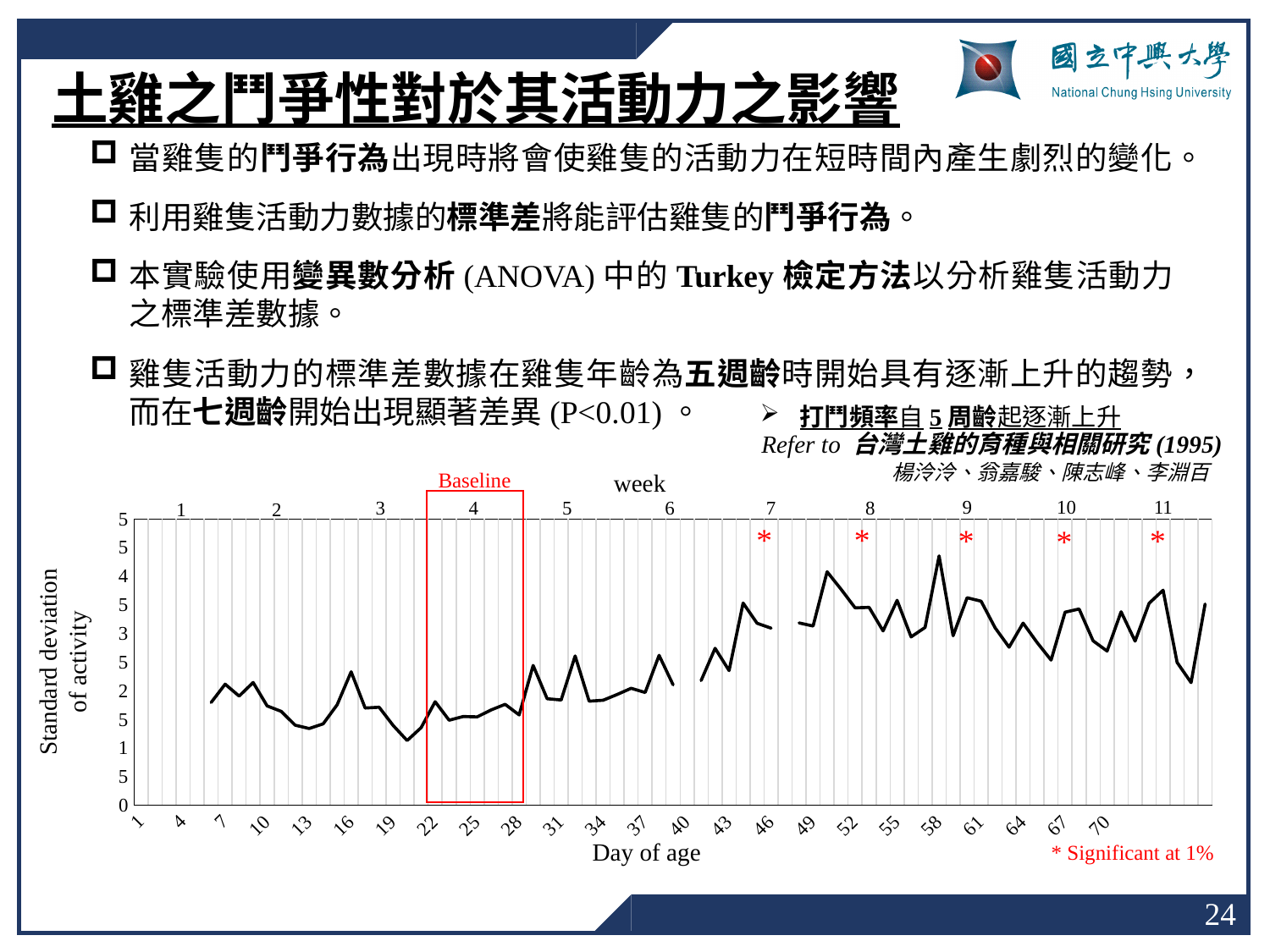

土雞之鬥爭性對於其活動力之影響
當雞隻的鬥爭行為出現時將會使雞隻的活動力在短時間內產生劇烈的變化。
利用雞隻活動力數據的標準差將能評估雞隻的鬥爭行為。
本實驗使用變異數分析(ANOVA)中的Turkey檢定方法以分析雞隻活動力之標準差數據。
雞隻活動力的標準差數據在雞隻年齡為五週齡時開始具有逐漸上升的趨勢，而在七週齡開始出現顯著差異(P<0.01)。
打鬥頻率自5周齡起逐漸上升
Refer to 台灣土雞的育種與相關研究(1995)
楊泠泠、翁嘉駿、陳志峰、李淵百
Baseline
week
9
10
11
3
4
5
6
7
8

1
2

### Chart

| Category | 活動力標準差 |
|---|---|
5
4
3
2
1
0

*
*
*
*
*
Standard deviation of activity
Day of age
* Significant at 1%
24